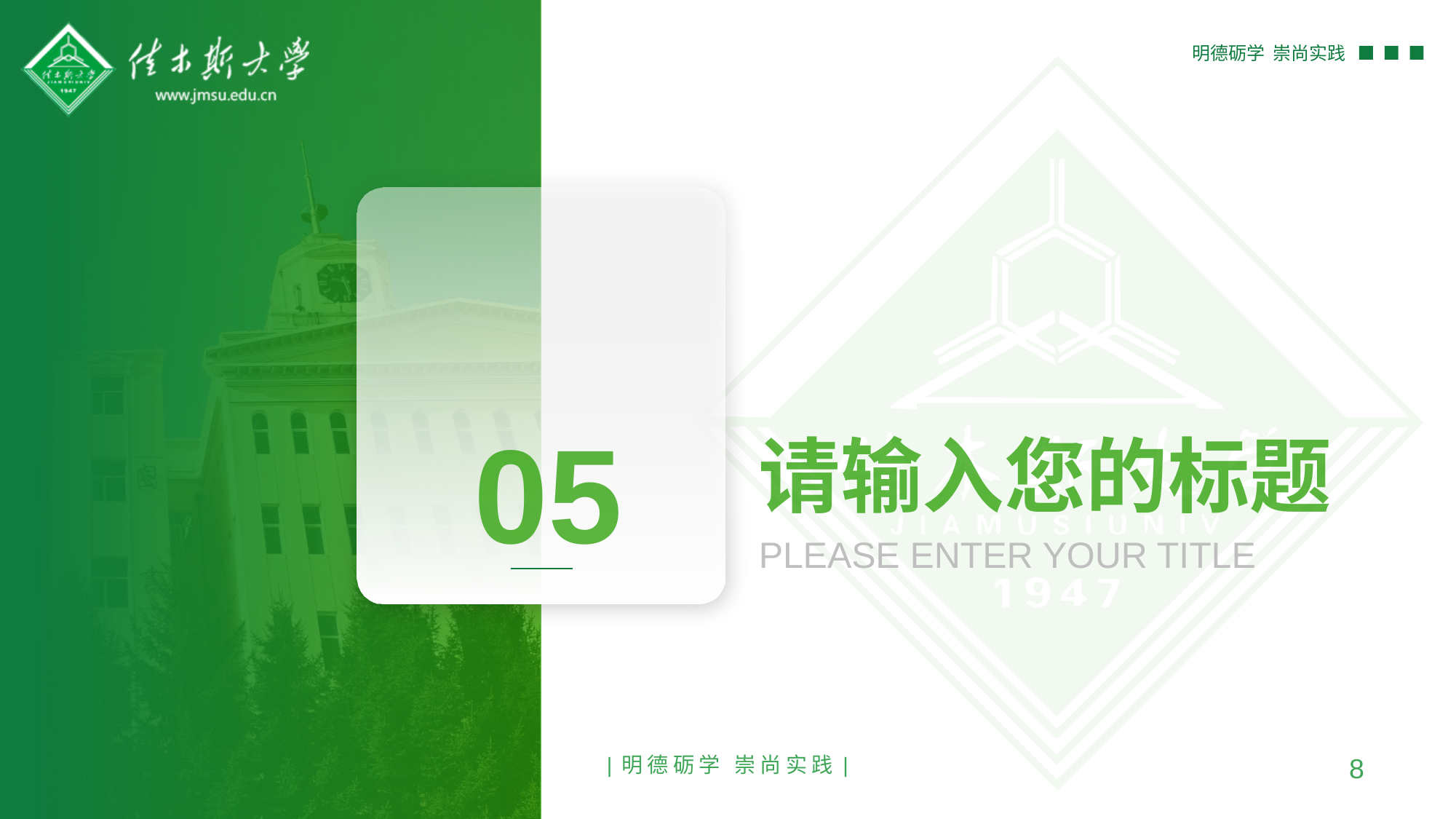

05
请输入您的标题
PLEASE ENTER YOUR TITLE
|明德砺学 崇尚实践|
8